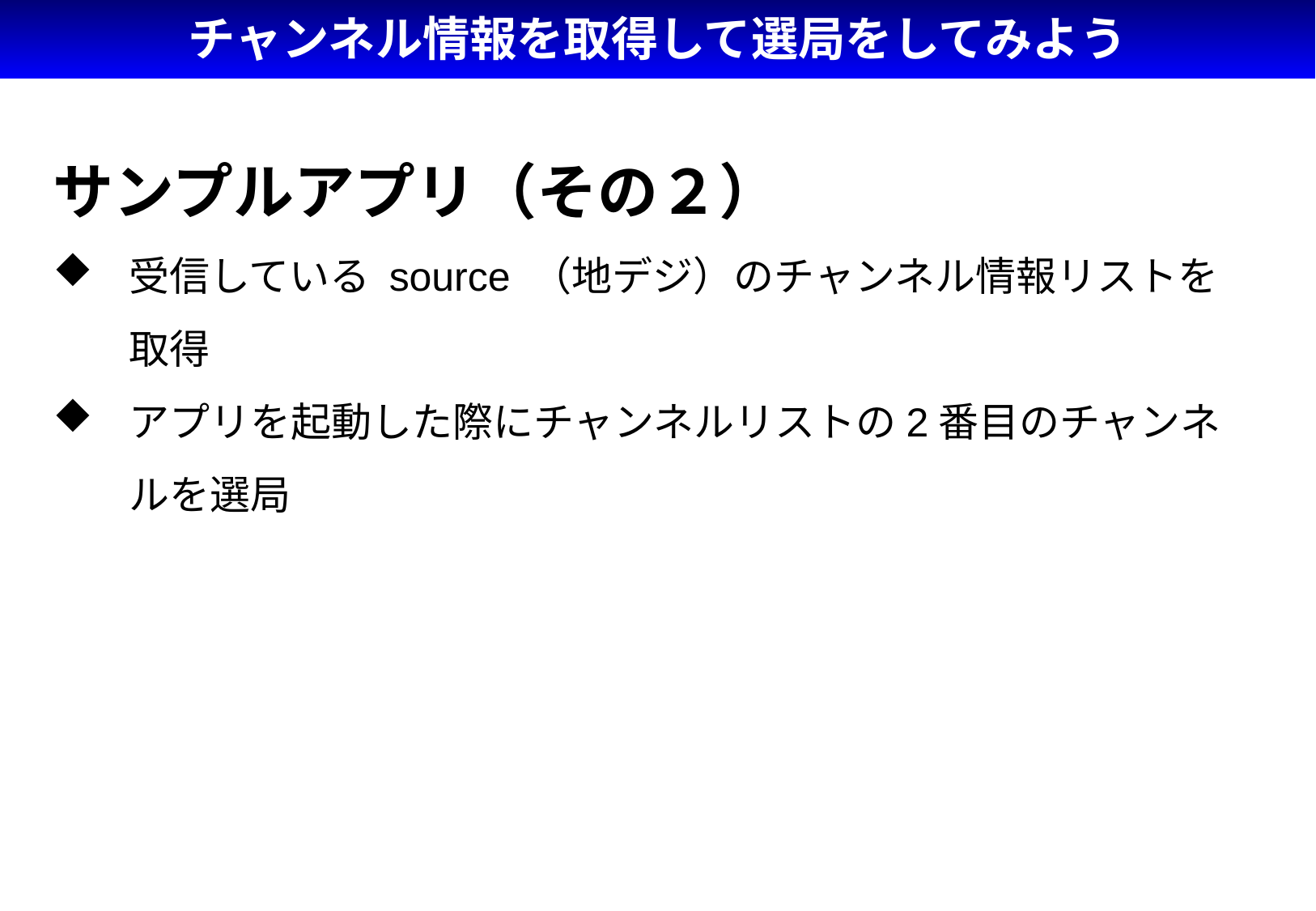

# チャンネル情報を取得して選局をしてみよう
サンプルアプリ（その２）
受信している source （地デジ）のチャンネル情報リストを取得
アプリを起動した際にチャンネルリストの2番目のチャンネルを選局